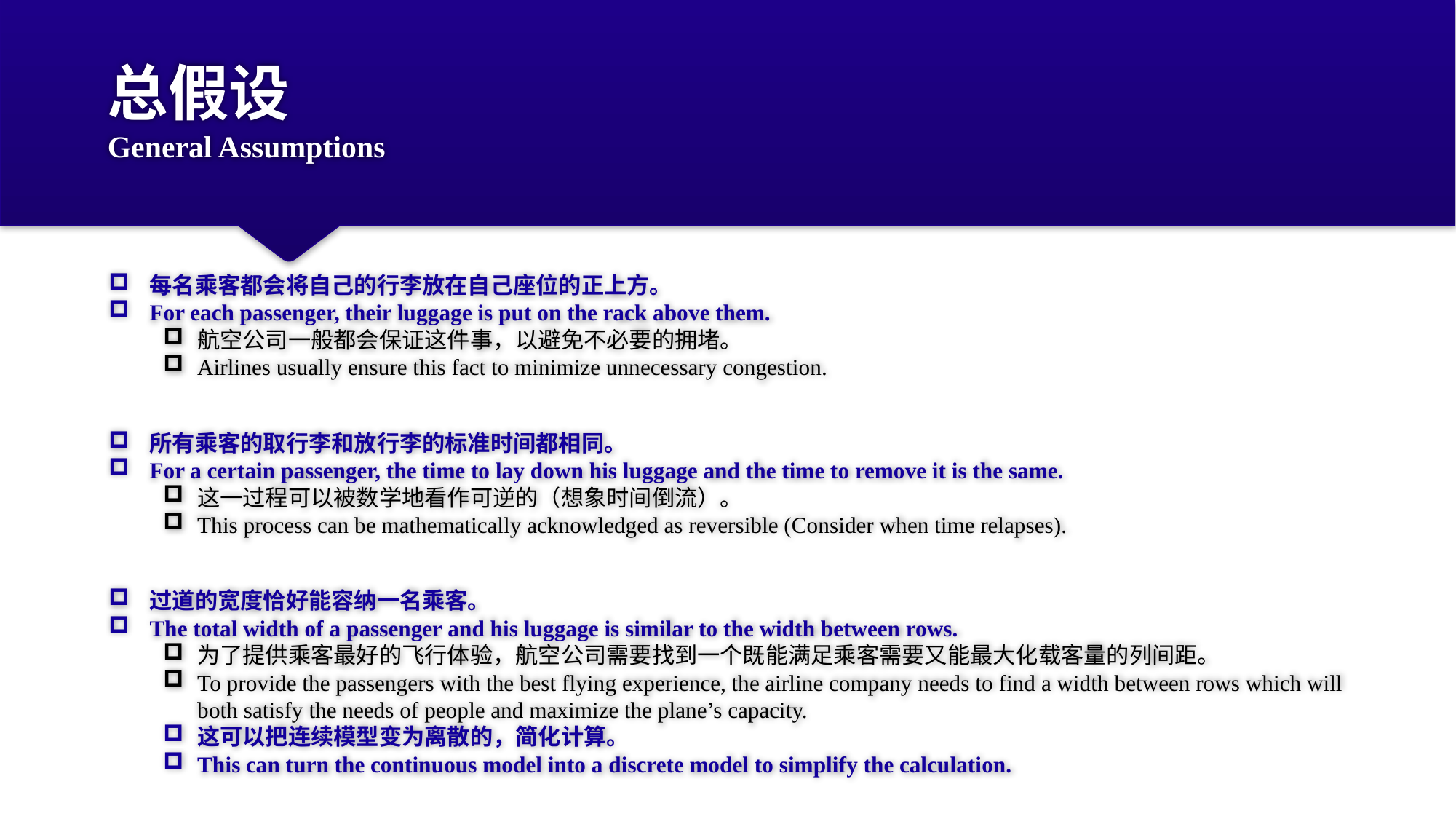

# 总假设 General Assumptions
每名乘客都会将自己的行李放在自己座位的正上方。
For each passenger, their luggage is put on the rack above them.
航空公司一般都会保证这件事，以避免不必要的拥堵。
Airlines usually ensure this fact to minimize unnecessary congestion.

所有乘客的取行李和放行李的标准时间都相同。
For a certain passenger, the time to lay down his luggage and the time to remove it is the same.
这一过程可以被数学地看作可逆的（想象时间倒流）。
This process can be mathematically acknowledged as reversible (Consider when time relapses).

过道的宽度恰好能容纳一名乘客。
The total width of a passenger and his luggage is similar to the width between rows.
为了提供乘客最好的飞行体验，航空公司需要找到一个既能满足乘客需要又能最大化载客量的列间距。
To provide the passengers with the best flying experience, the airline company needs to find a width between rows which will both satisfy the needs of people and maximize the plane’s capacity.
这可以把连续模型变为离散的，简化计算。
This can turn the continuous model into a discrete model to simplify the calculation.